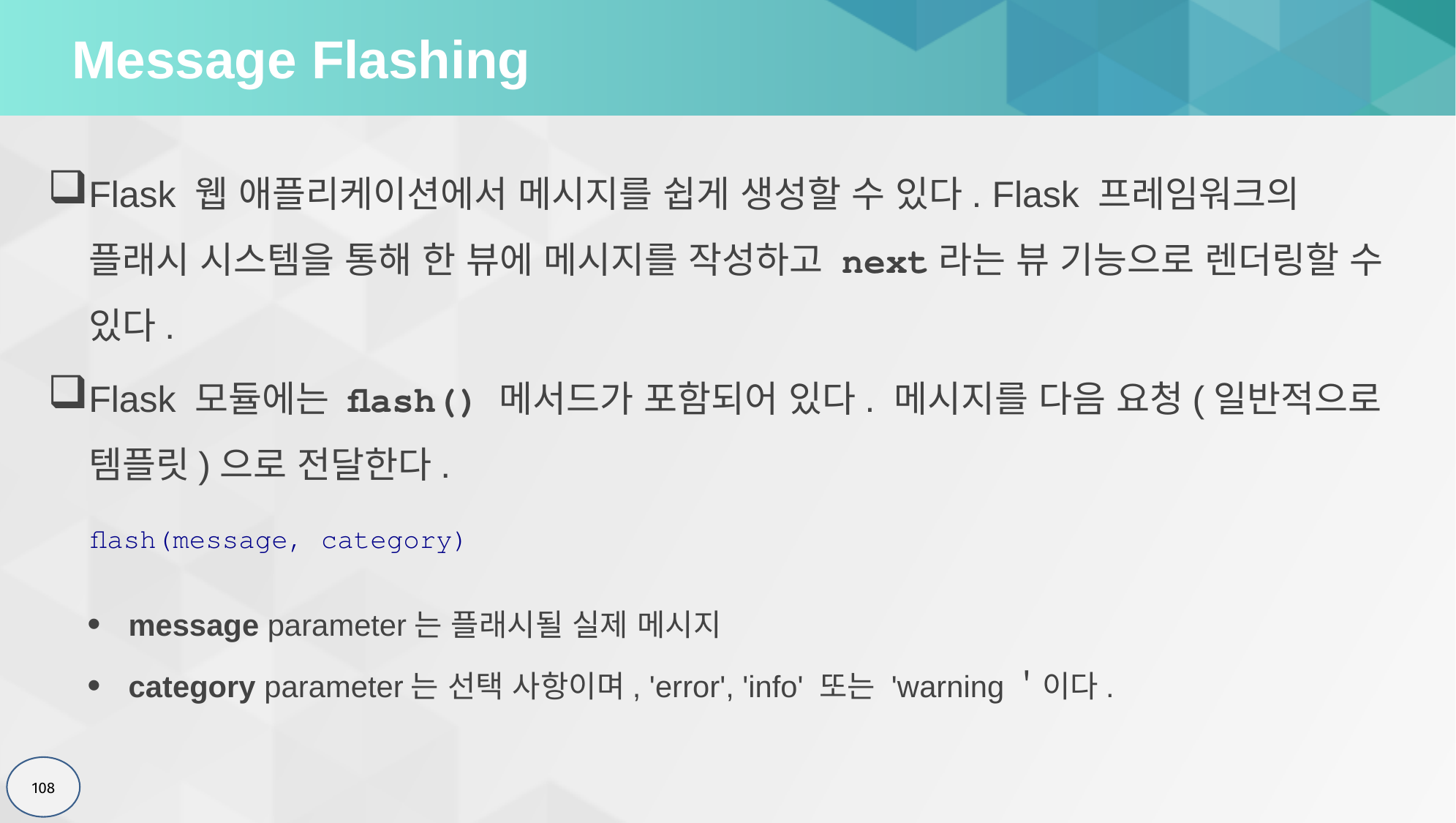

# Message Flashing
Flask 웹 애플리케이션에서 메시지를 쉽게 생성할 수 있다. Flask 프레임워크의 플래시 시스템을 통해 한 뷰에 메시지를 작성하고 next라는 뷰 기능으로 렌더링할 수 있다.
Flask 모듈에는 flash() 메서드가 포함되어 있다. 메시지를 다음 요청(일반적으로 템플릿)으로 전달한다.
flash(message, category)
message parameter는 플래시될 실제 메시지
category parameter는 선택 사항이며, 'error', 'info' 또는 'warning＇이다.